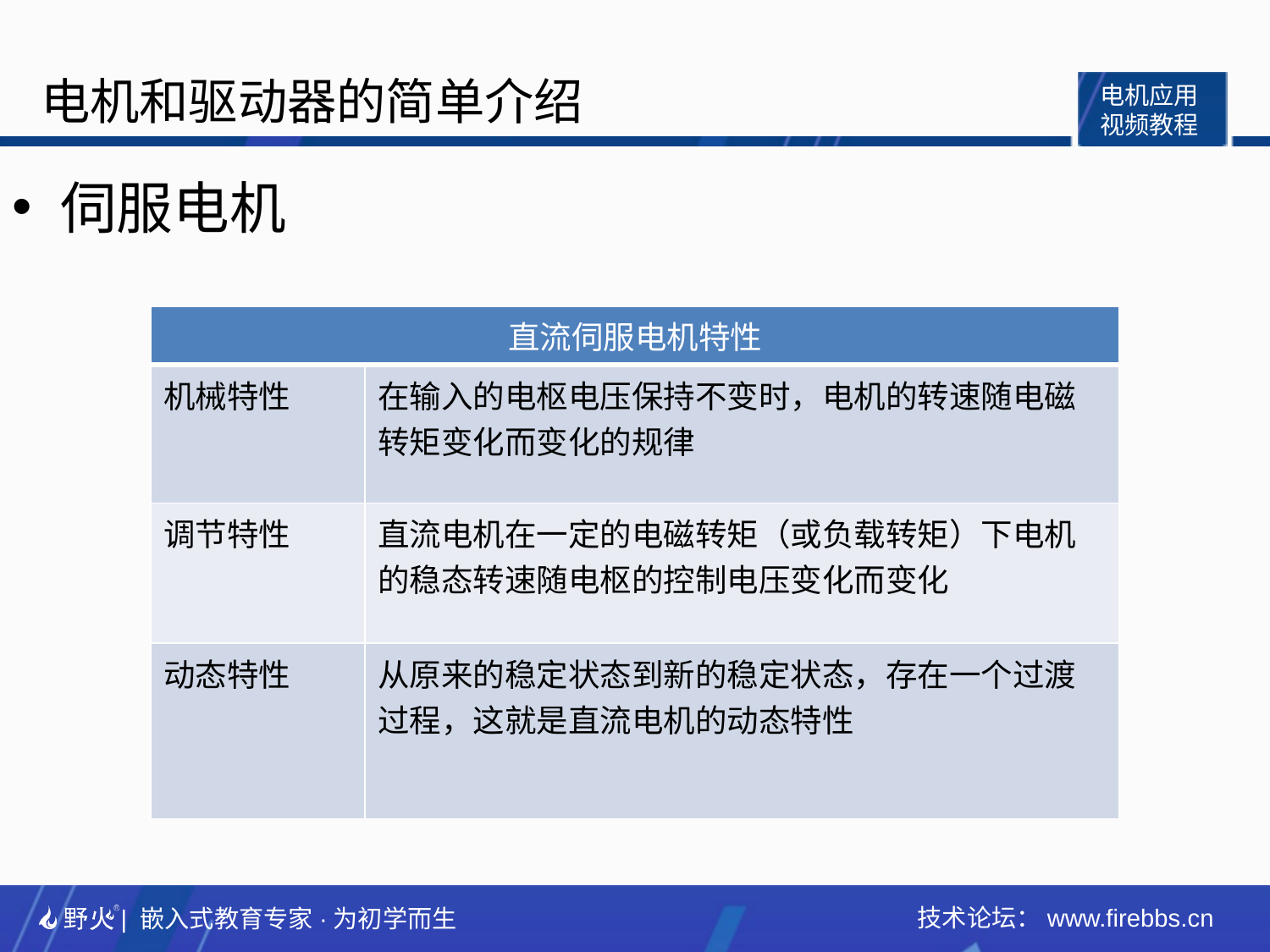

伺服电机
| 直流伺服电机特性 |  |
| --- | --- |
| 机械特性 | 在输入的电枢电压保持不变时，电机的转速随电磁转矩变化而变化的规律 |
| 调节特性 | 直流电机在一定的电磁转矩（或负载转矩）下电机的稳态转速随电枢的控制电压变化而变化 |
| 动态特性 | 从原来的稳定状态到新的稳定状态，存在一个过渡过程，这就是直流电机的动态特性 |